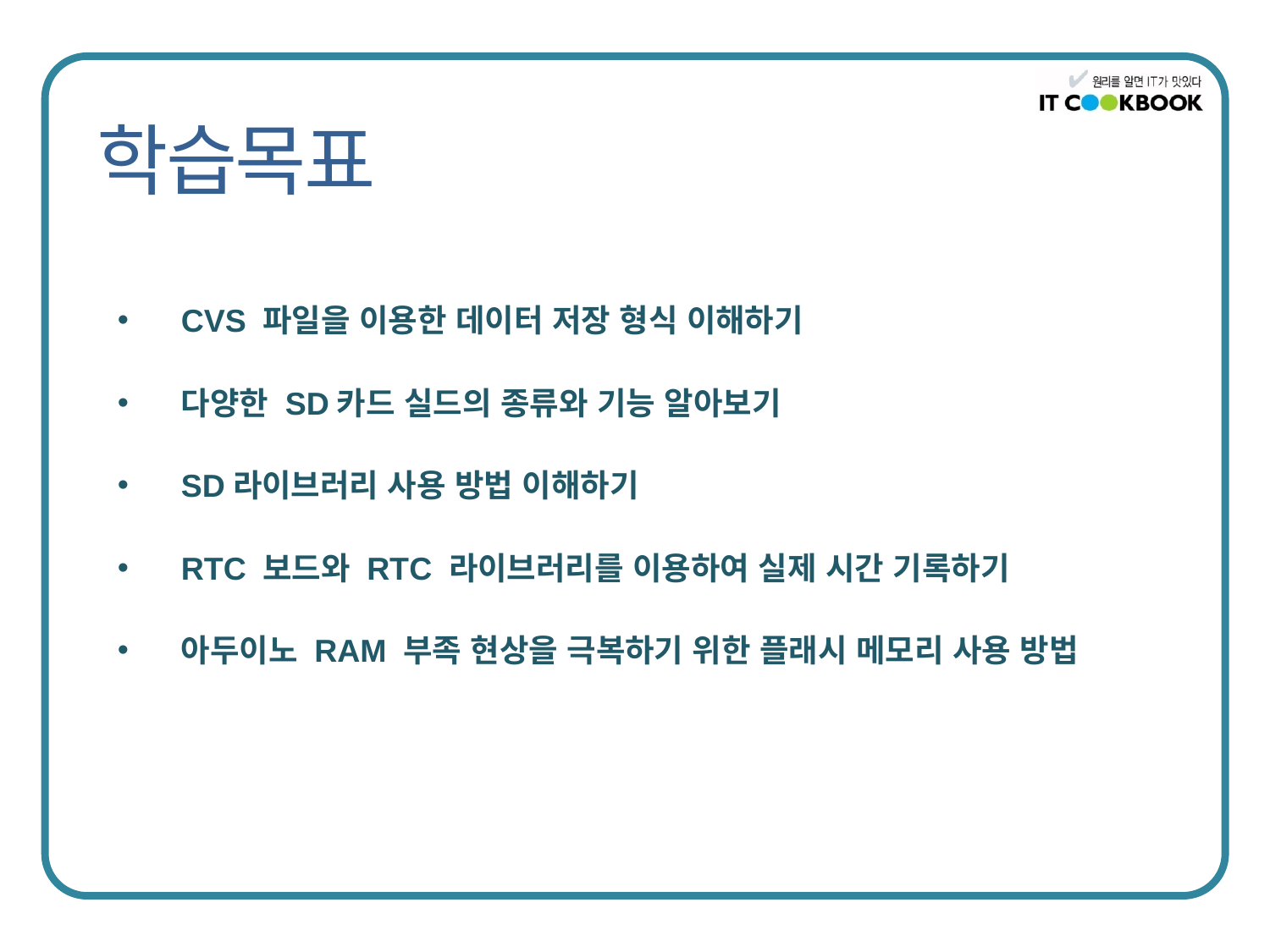

CVS 파일을 이용한 데이터 저장 형식 이해하기
다양한 SD카드 실드의 종류와 기능 알아보기
SD라이브러리 사용 방법 이해하기
RTC 보드와 RTC 라이브러리를 이용하여 실제 시간 기록하기
아두이노 RAM 부족 현상을 극복하기 위한 플래시 메모리 사용 방법